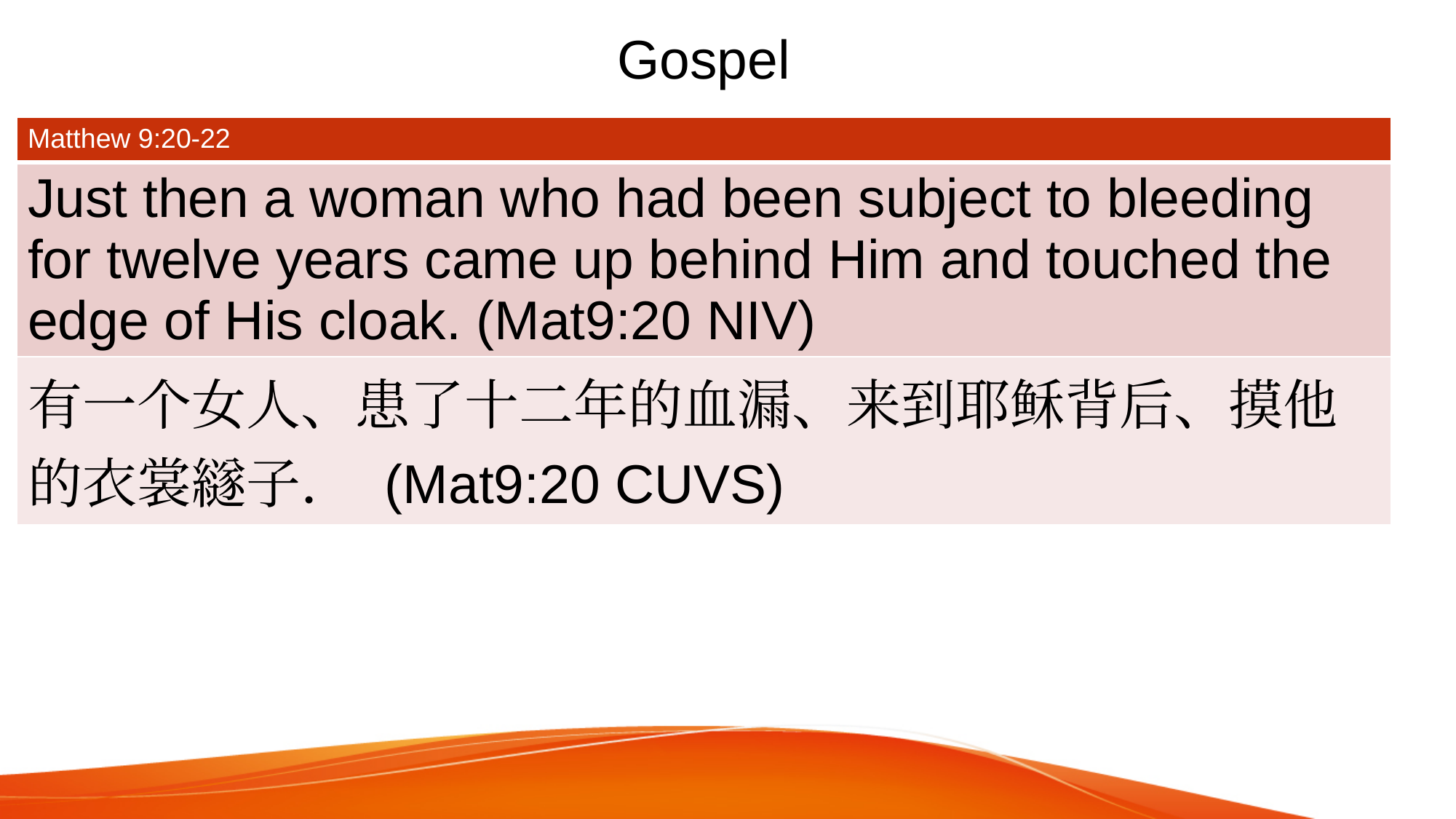

# Gospel
| Matthew 9:20-22 |
| --- |
| Just then a woman who had been subject to bleeding for twelve years came up behind Him and touched the edge of His cloak. (Mat9:20 NIV) |
| 有一个女人、患了十二年的血漏、来到耶稣背后、摸他的衣裳繸子． (Mat9:20 CUVS) |